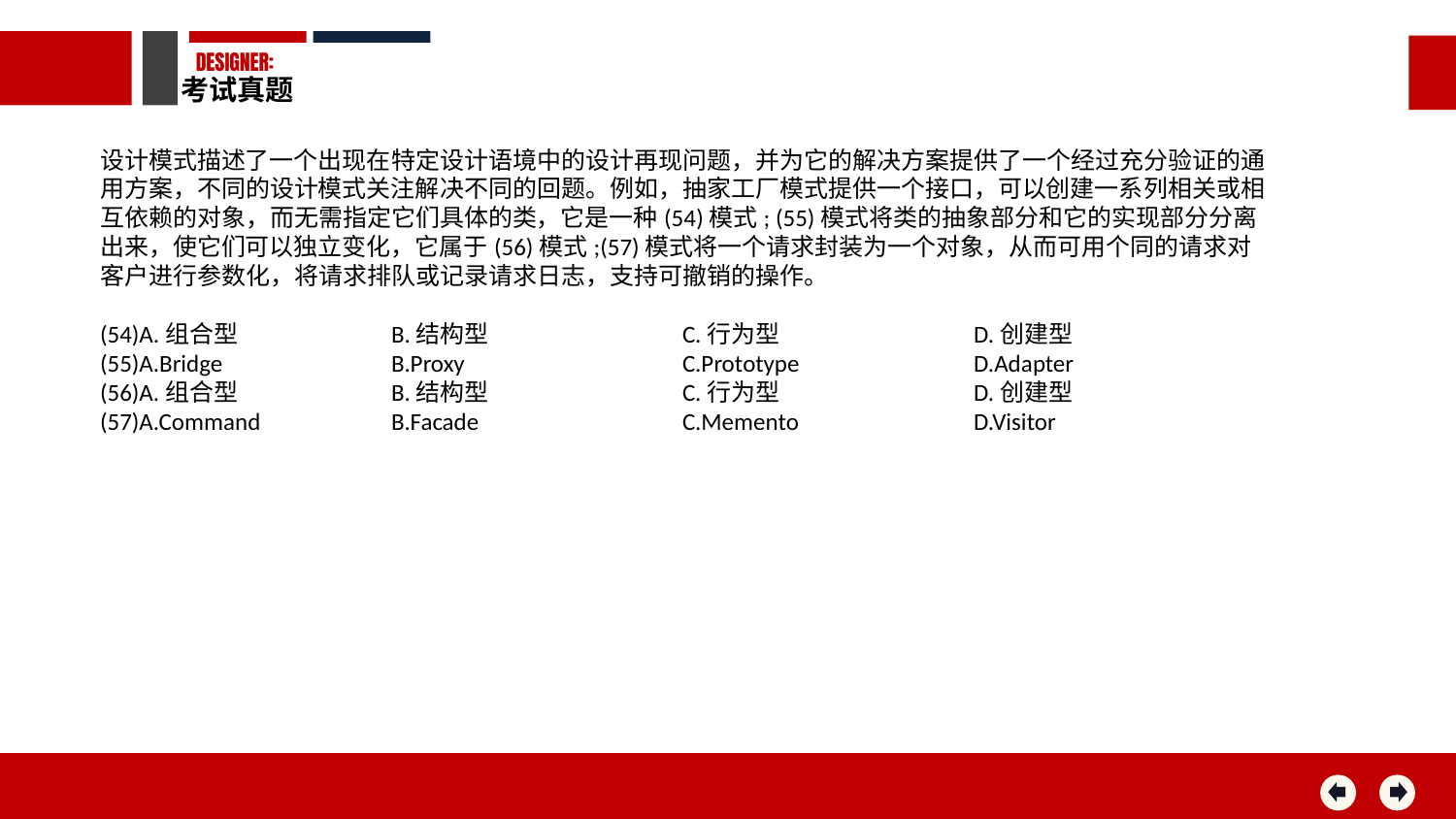

DESIGNER:
考试真题
设计模式描述了一个出现在特定设计语境中的设计再现问题，并为它的解决方案提供了一个经过充分验证的通用方案，不同的设计模式关注解决不同的回题。例如，抽家工厂模式提供一个接口，可以创建一系列相关或相互依赖的对象，而无需指定它们具体的类，它是一种(54)模式; (55)模式将类的抽象部分和它的实现部分分离出来，使它们可以独立变化，它属于(56)模式;(57)模式将一个请求封装为一个对象，从而可用个同的请求对客户进行参数化，将请求排队或记录请求日志，支持可撤销的操作。

(54)A.组合型		B.结构型		C.行为型		D.创建型
(55)A.Bridge 		B.Proxy 		C.Prototype		D.Adapter
(56)A.组合型		B.结构型		C.行为型		D.创建型
(57)A.Command   	B.Facade    		C.Memento   		D.Visitor